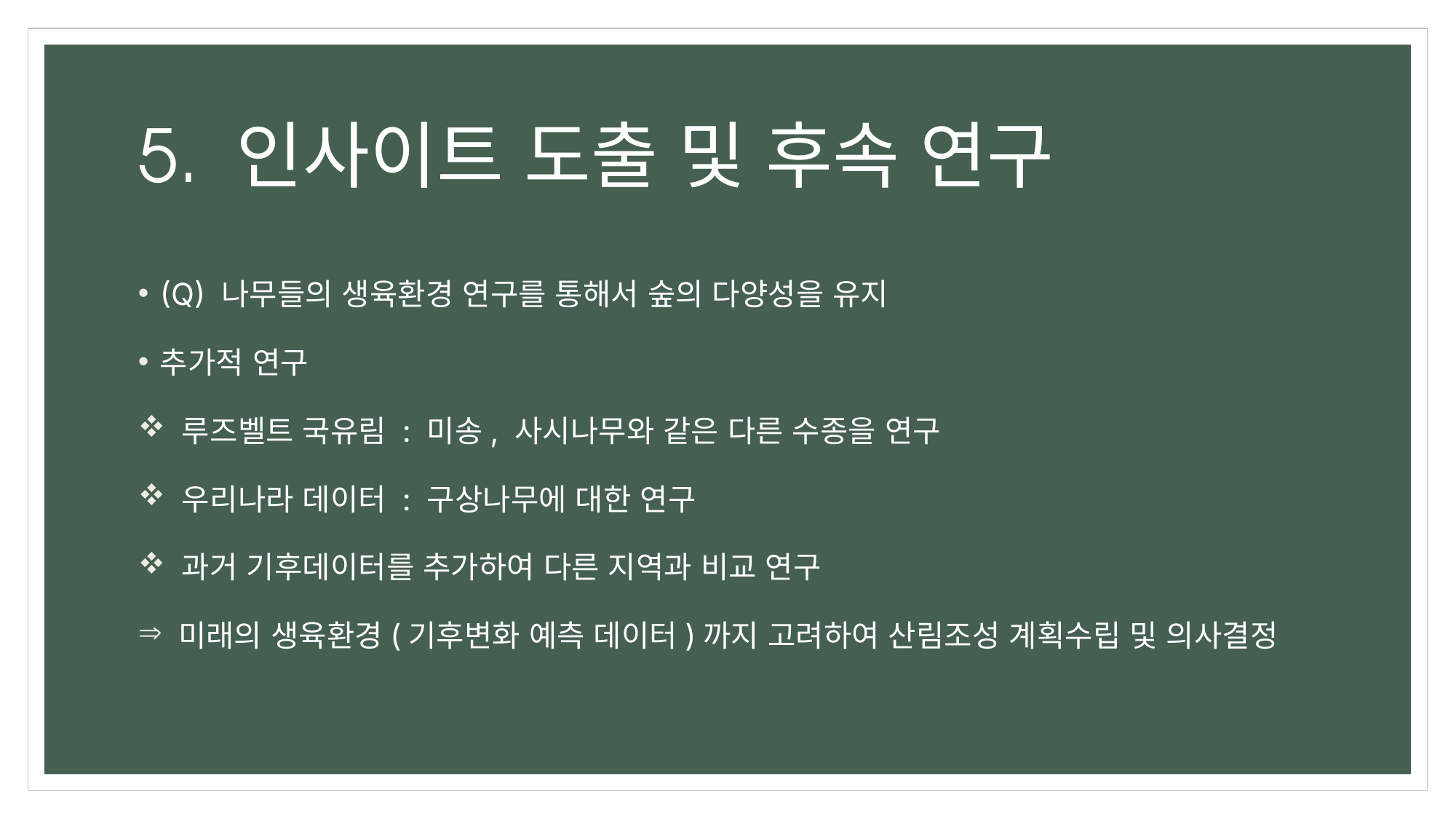

# 5. 인사이트 도출 및 후속 연구
(Q) 나무들의 생육환경 연구를 통해서 숲의 다양성을 유지
추가적 연구
 루즈벨트 국유림 : 미송, 사시나무와 같은 다른 수종을 연구
 우리나라 데이터 : 구상나무에 대한 연구
 과거 기후데이터를 추가하여 다른 지역과 비교 연구
 미래의 생육환경(기후변화 예측 데이터)까지 고려하여 산림조성 계획수립 및 의사결정